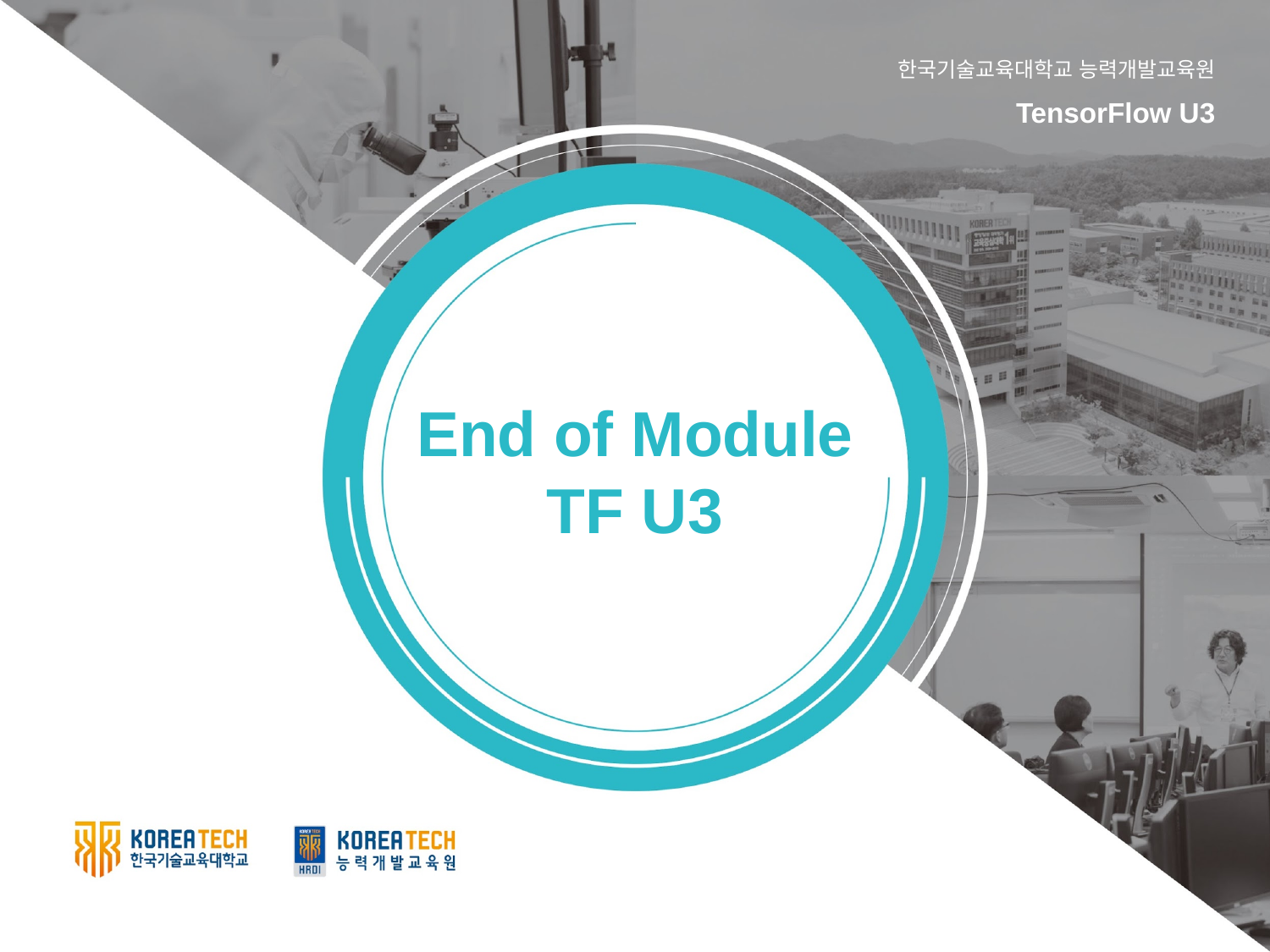

한국기술교육대학교 능력개발교육원
TensorFlow U3
End of Module TF U3